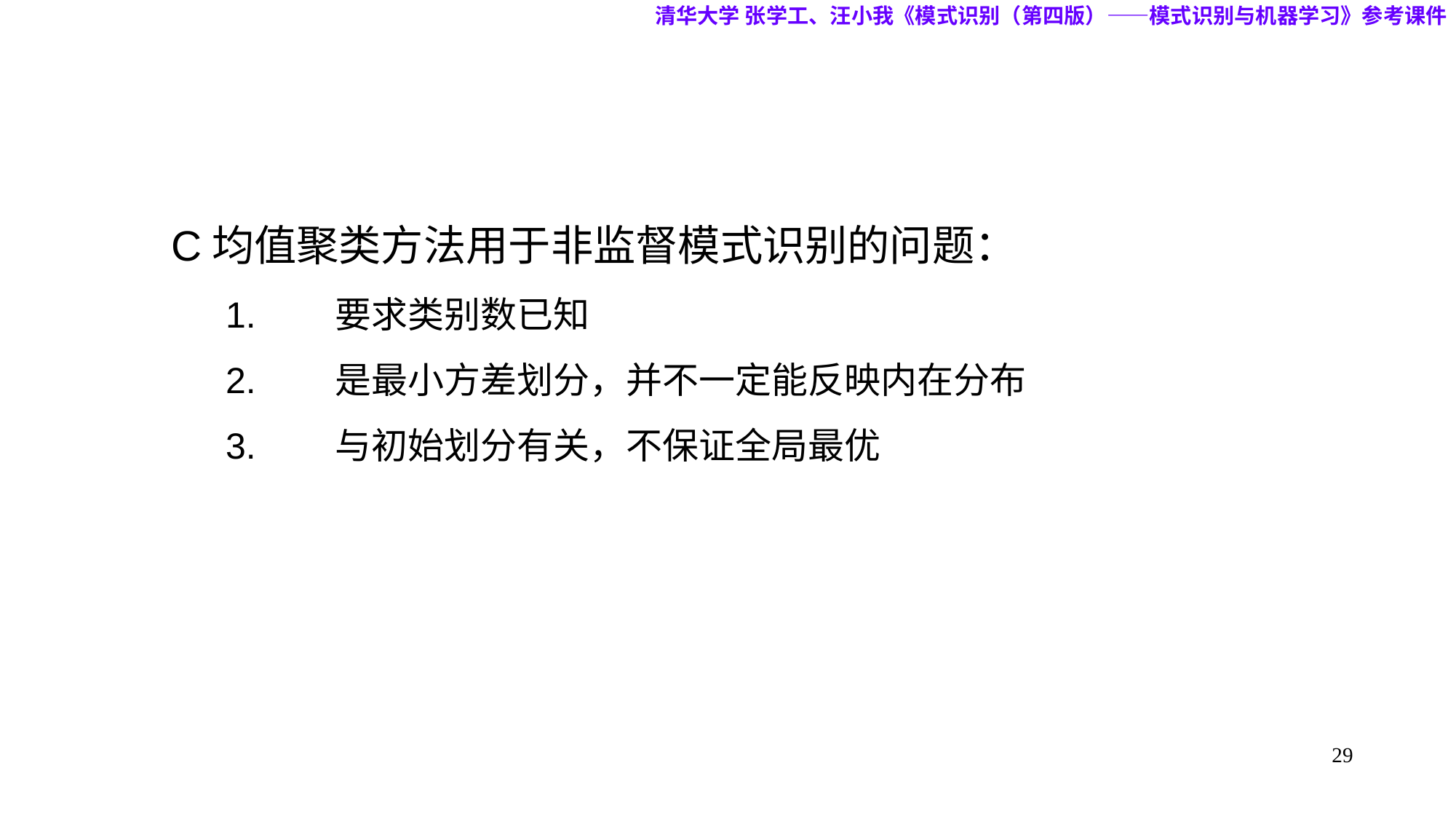

清华大学 张学工、汪小我《模式识别（第四版）——模式识别与机器学习》参考课件
C均值聚类方法用于非监督模式识别的问题：
1.	要求类别数已知
2.	是最小方差划分，并不一定能反映内在分布
3.	与初始划分有关，不保证全局最优
29
29